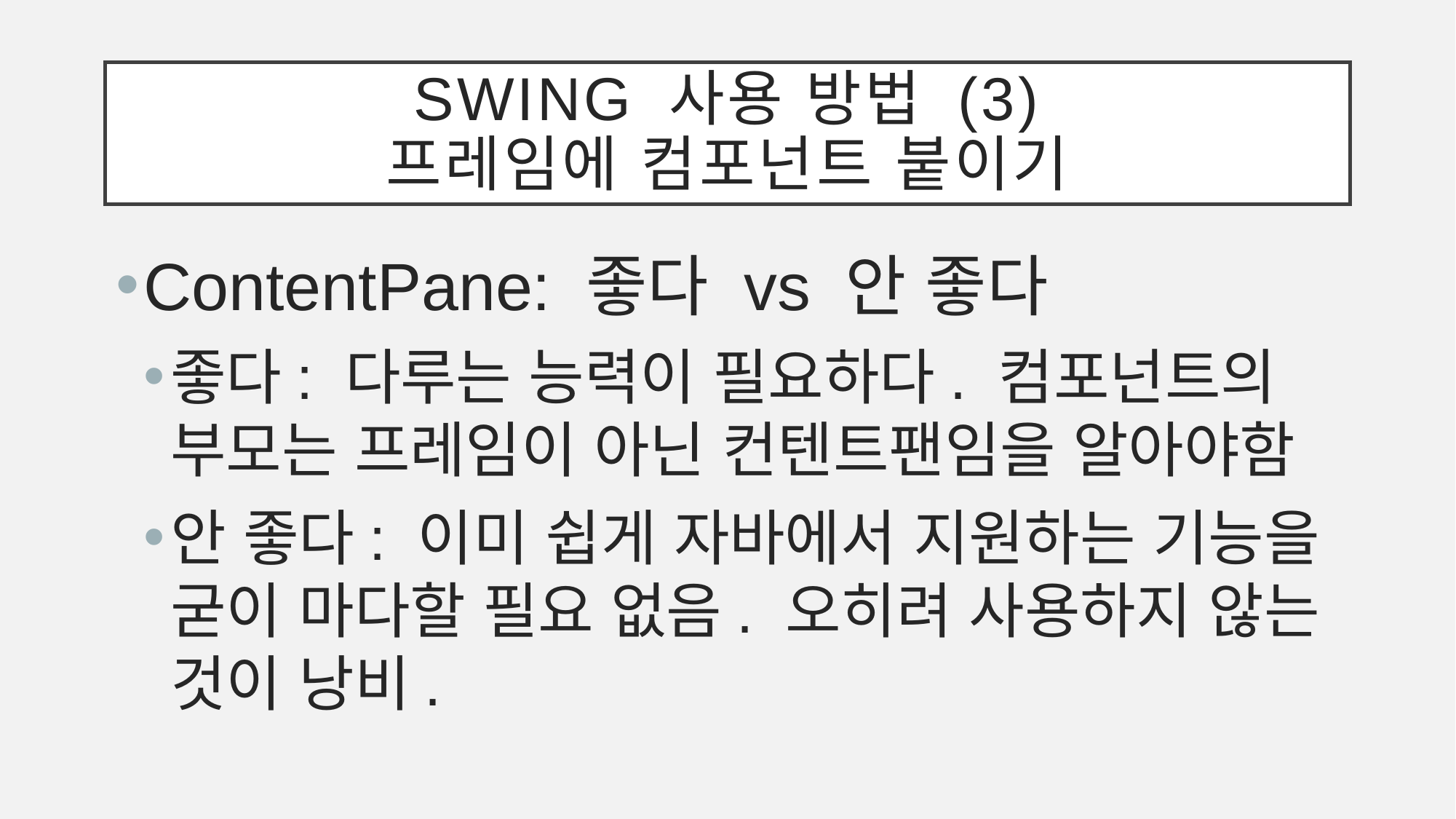

# Swing 사용 방법 (3) 프레임에 컴포넌트 붙이기
ContentPane: 좋다 vs 안 좋다
좋다: 다루는 능력이 필요하다. 컴포넌트의 부모는 프레임이 아닌 컨텐트팬임을 알아야함
안 좋다: 이미 쉽게 자바에서 지원하는 기능을 굳이 마다할 필요 없음. 오히려 사용하지 않는 것이 낭비.